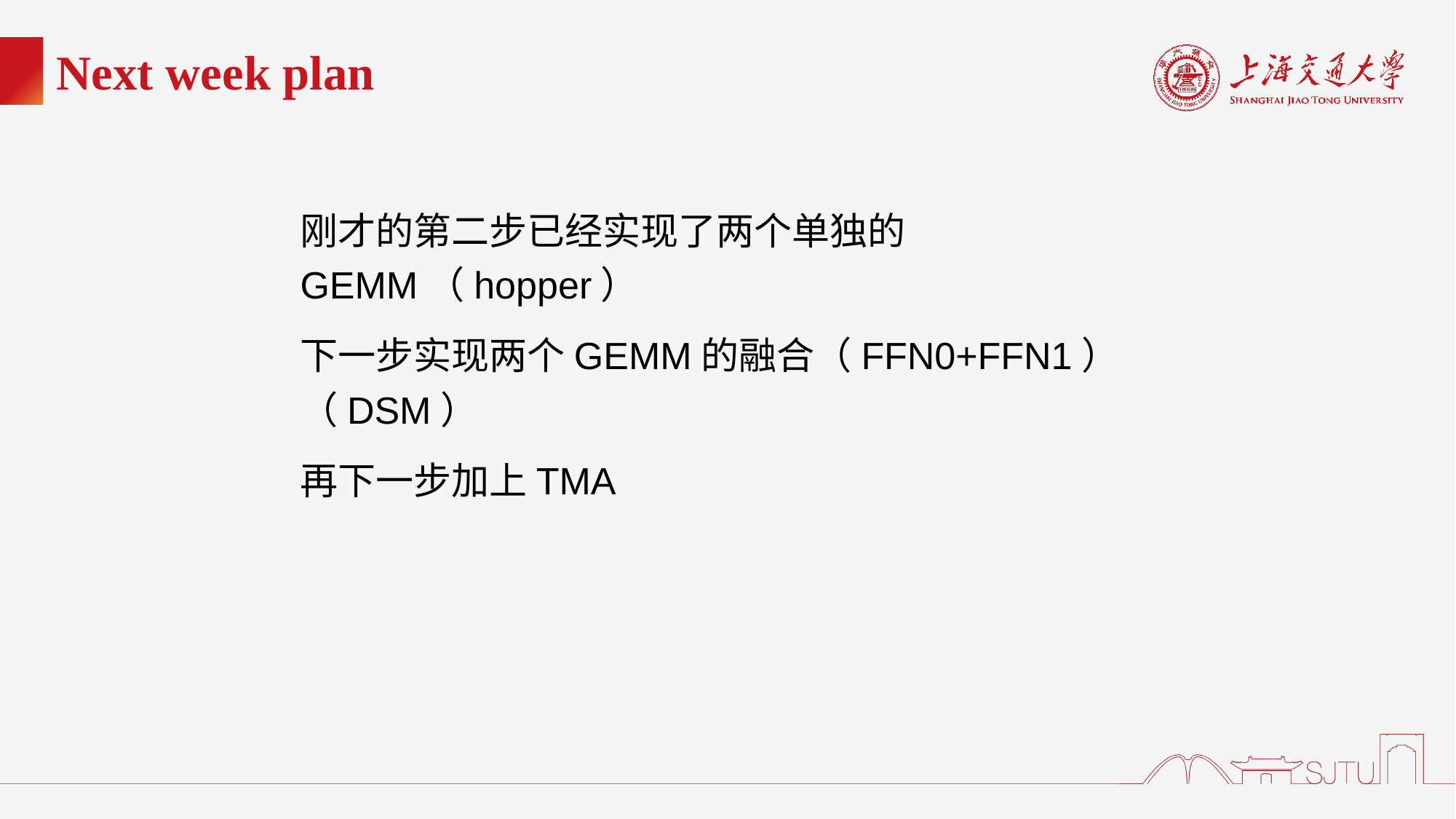

# Next week plan
刚才的第二步已经实现了两个单独的GEMM（hopper）
下一步实现两个GEMM的融合（FFN0+FFN1）（DSM）
再下一步加上TMA